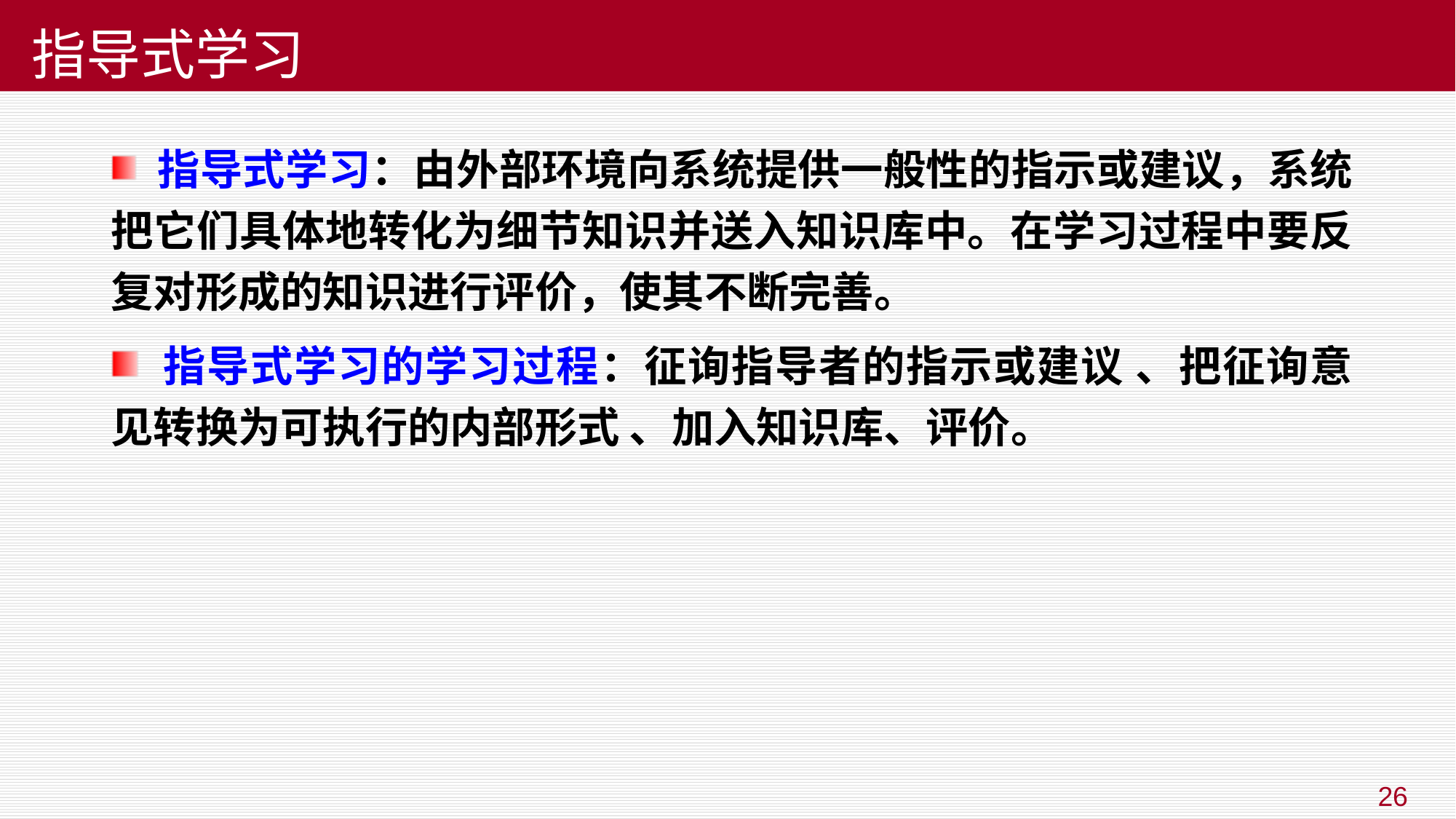

# 指导式学习
 指导式学习：由外部环境向系统提供一般性的指示或建议，系统把它们具体地转化为细节知识并送入知识库中。在学习过程中要反复对形成的知识进行评价，使其不断完善。
 指导式学习的学习过程：征询指导者的指示或建议 、把征询意见转换为可执行的内部形式 、加入知识库、评价。
26